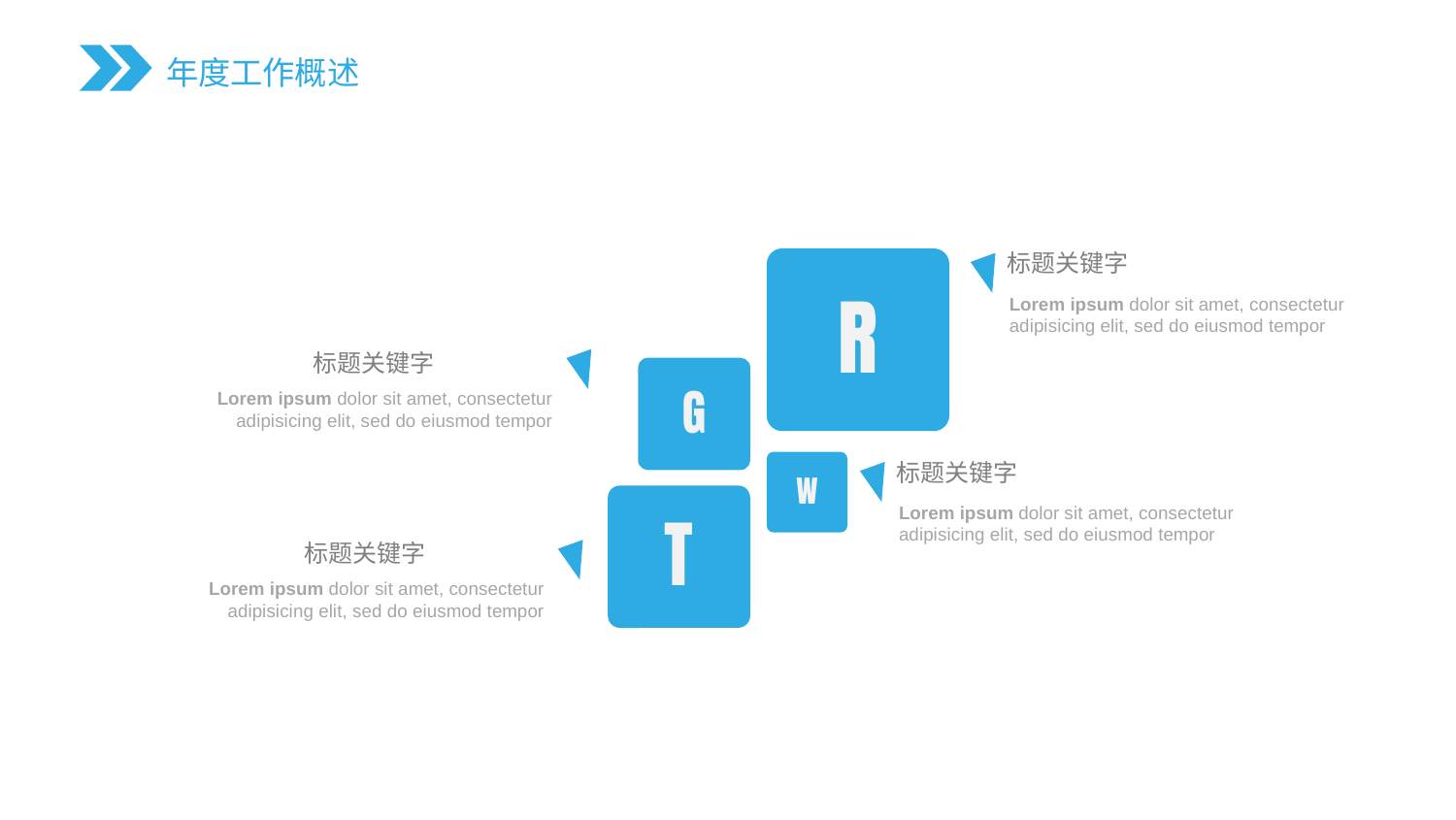

标题关键字
R

Lorem ipsum dolor sit amet, consectetur adipisicing elit, sed do eiusmod tempor
标题关键字

G
Lorem ipsum dolor sit amet, consectetur adipisicing elit, sed do eiusmod tempor
W
标题关键字

T
Lorem ipsum dolor sit amet, consectetur adipisicing elit, sed do eiusmod tempor
标题关键字

Lorem ipsum dolor sit amet, consectetur adipisicing elit, sed do eiusmod tempor